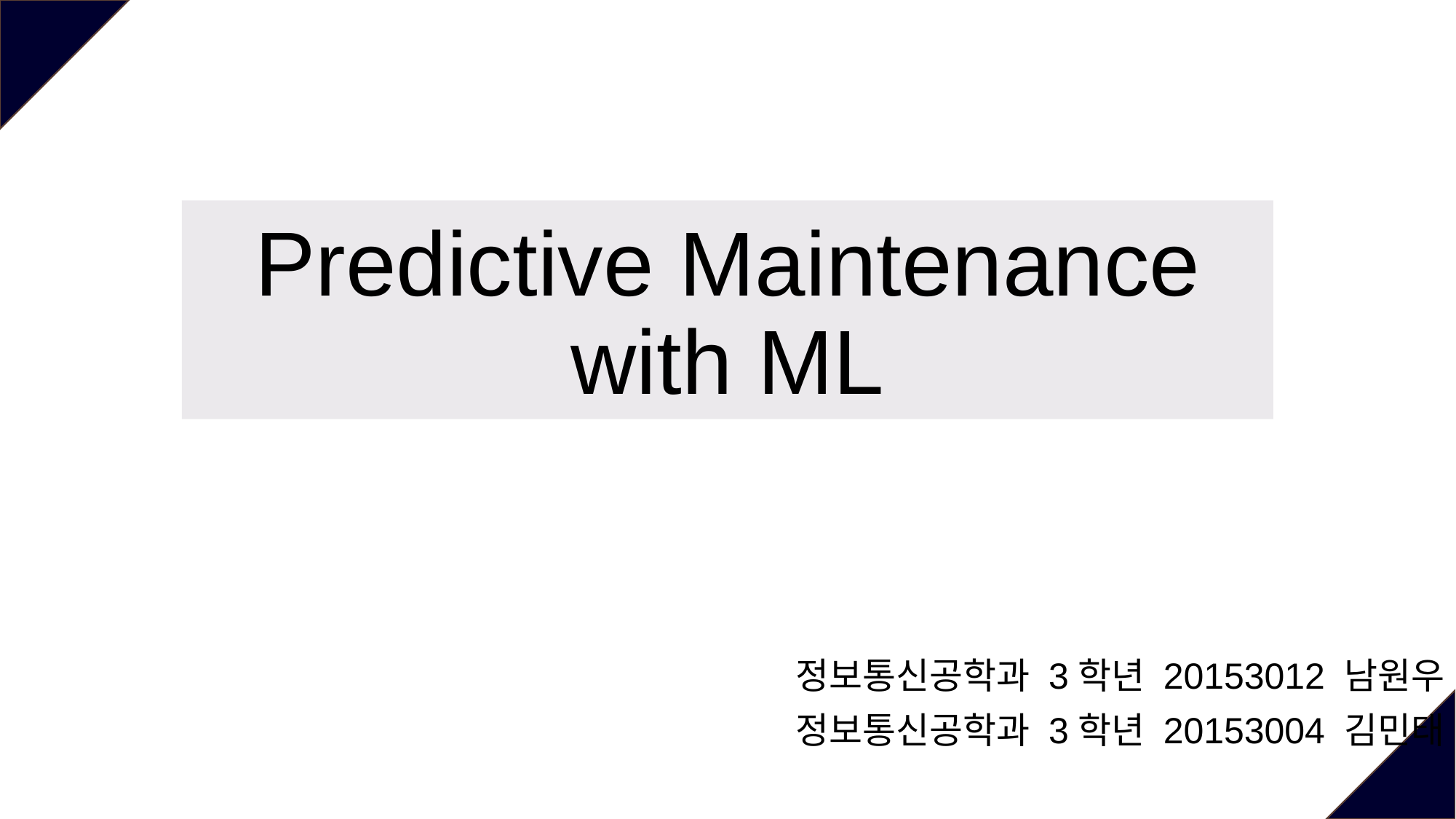

# Predictive Maintenance with ML
정보통신공학과 3학년 20153012 남원우
정보통신공학과 3학년 20153004 김민태